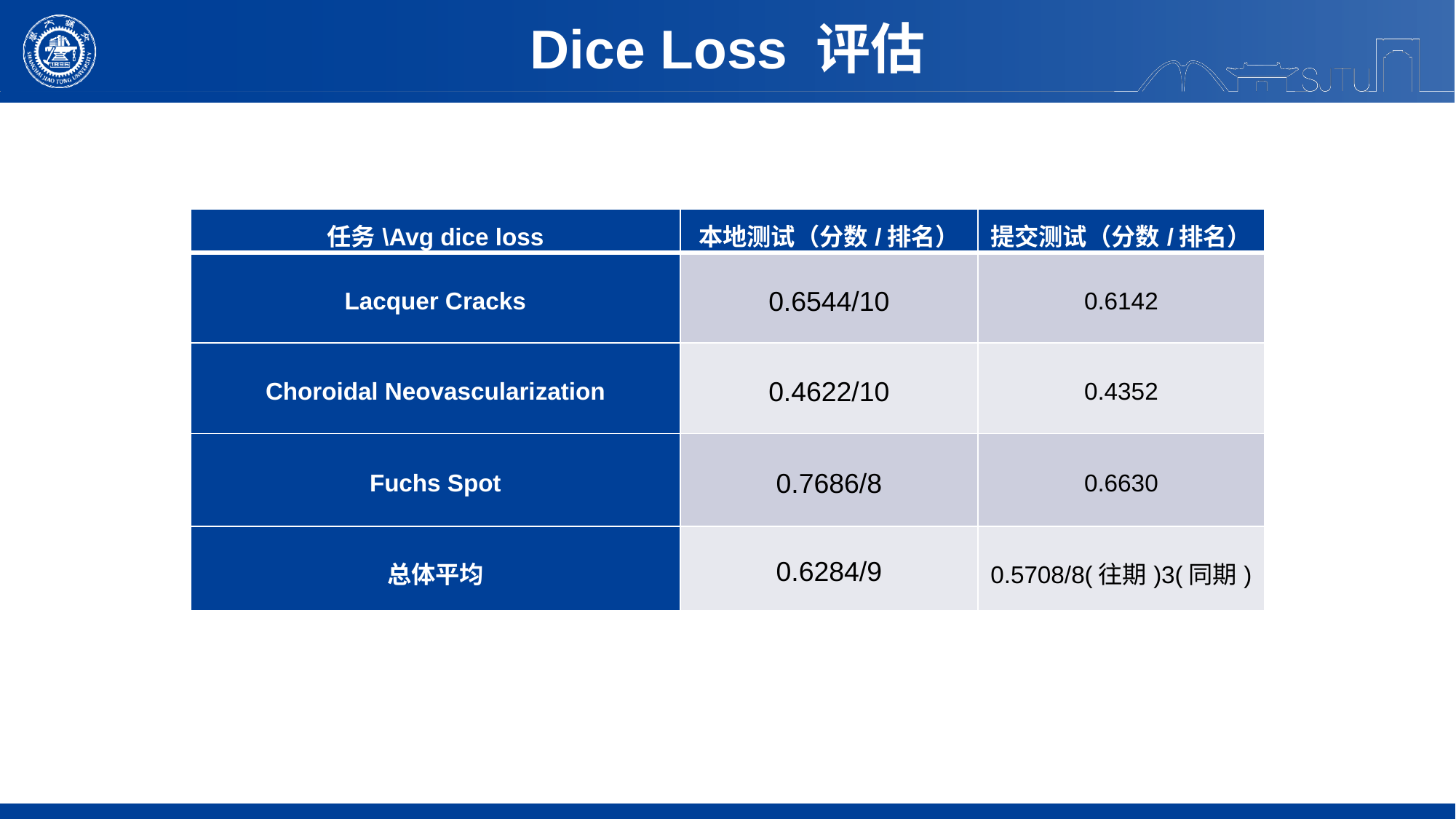

Dice Loss 评估
| 任务\Avg dice loss | 本地测试（分数/排名） | 提交测试（分数/排名） |
| --- | --- | --- |
| Lacquer Cracks | 0.6544/10 | 0.6142 |
| Choroidal Neovascularization | 0.4622/10 | 0.4352 |
| Fuchs Spot | 0.7686/8 | 0.6630 |
| 总体平均 | 0.6284/9 | 0.5708/8(往期)3(同期) |